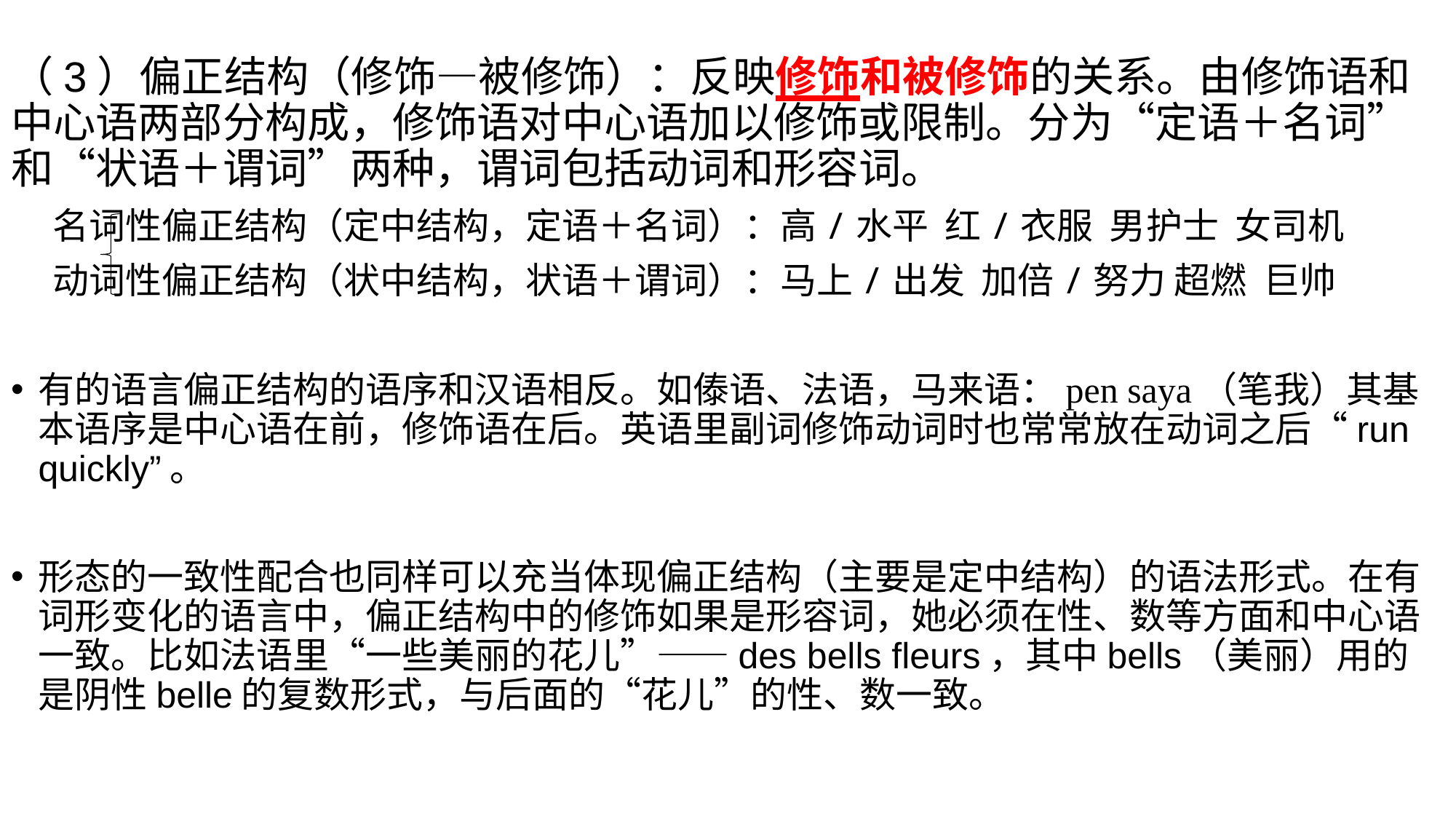

（3）偏正结构（修饰—被修饰）：反映修饰和被修饰的关系。由修饰语和中心语两部分构成，修饰语对中心语加以修饰或限制。分为“定语＋名词”和“状语＋谓词”两种，谓词包括动词和形容词。
    名词性偏正结构（定中结构，定语＋名词）：高/水平  红/衣服  男护士  女司机
    动词性偏正结构（状中结构，状语＋谓词）：马上/出发  加倍/努力 超燃  巨帅

有的语言偏正结构的语序和汉语相反。如傣语、法语，马来语：pen saya（笔我）其基本语序是中心语在前，修饰语在后。英语里副词修饰动词时也常常放在动词之后“run quickly”。

形态的一致性配合也同样可以充当体现偏正结构（主要是定中结构）的语法形式。在有词形变化的语言中，偏正结构中的修饰如果是形容词，她必须在性、数等方面和中心语一致。比如法语里“一些美丽的花儿”——des bells fleurs，其中bells（美丽）用的是阴性belle的复数形式，与后面的“花儿”的性、数一致。